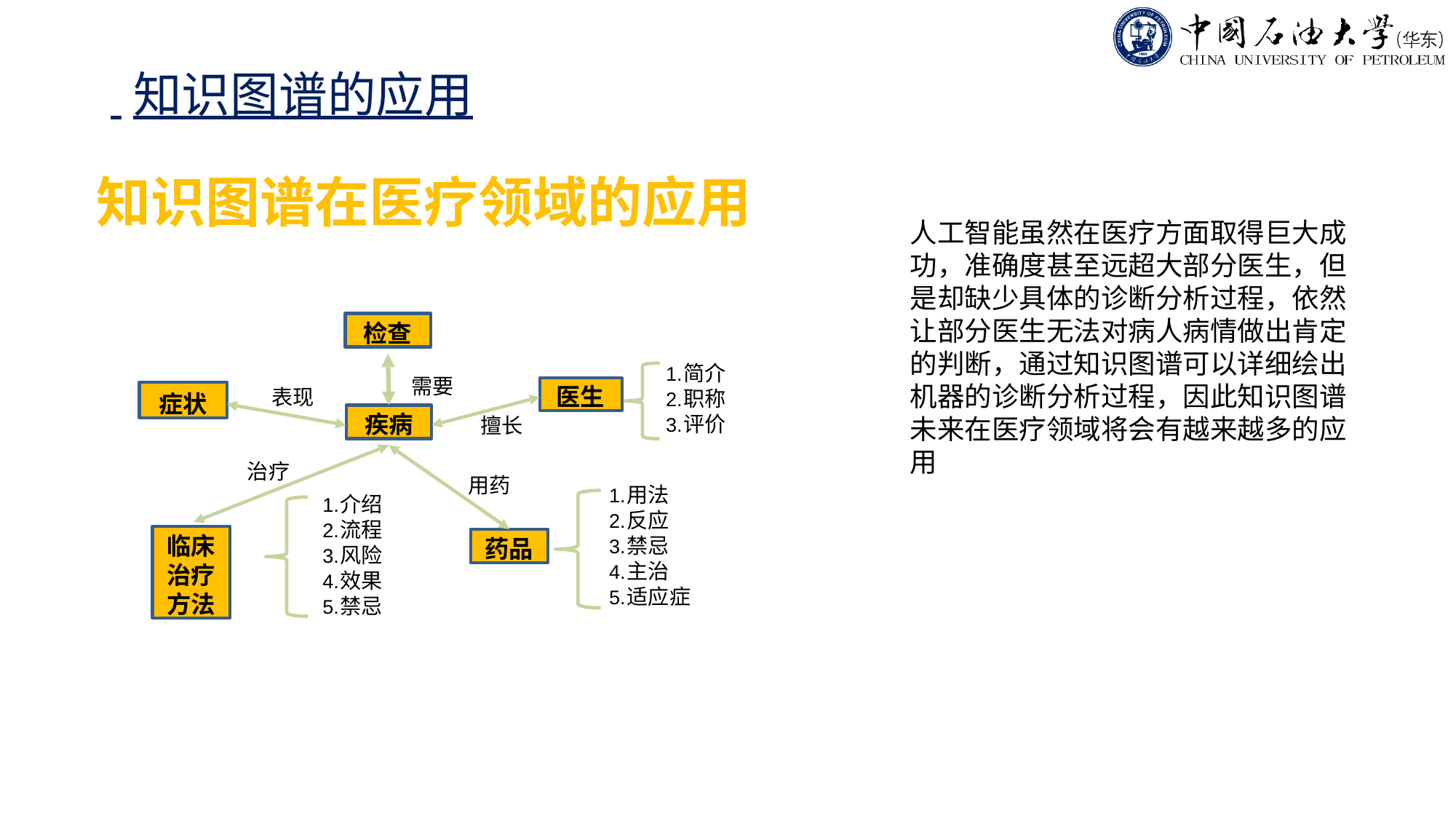

# 知识图谱的应用
知识图谱在医疗领域的应用搜索的未来：问答机器人
人工智能虽然在医疗方面取得巨大成功，准确度甚至远超大部分医生，但是却缺少具体的诊断分析过程，依然让部分医生无法对病人病情做出肯定的判断，通过知识图谱可以详细绘出机器的诊断分析过程，因此知识图谱未来在医疗领域将会有越来越多的应用
检查

简介
职称
评价

需要
医生
症状
表现

疾病
擅长

治疗
用药
用法
反应
禁忌
主治
适应症
介绍
流程
风险
效果
禁忌

临床治疗方法
药品